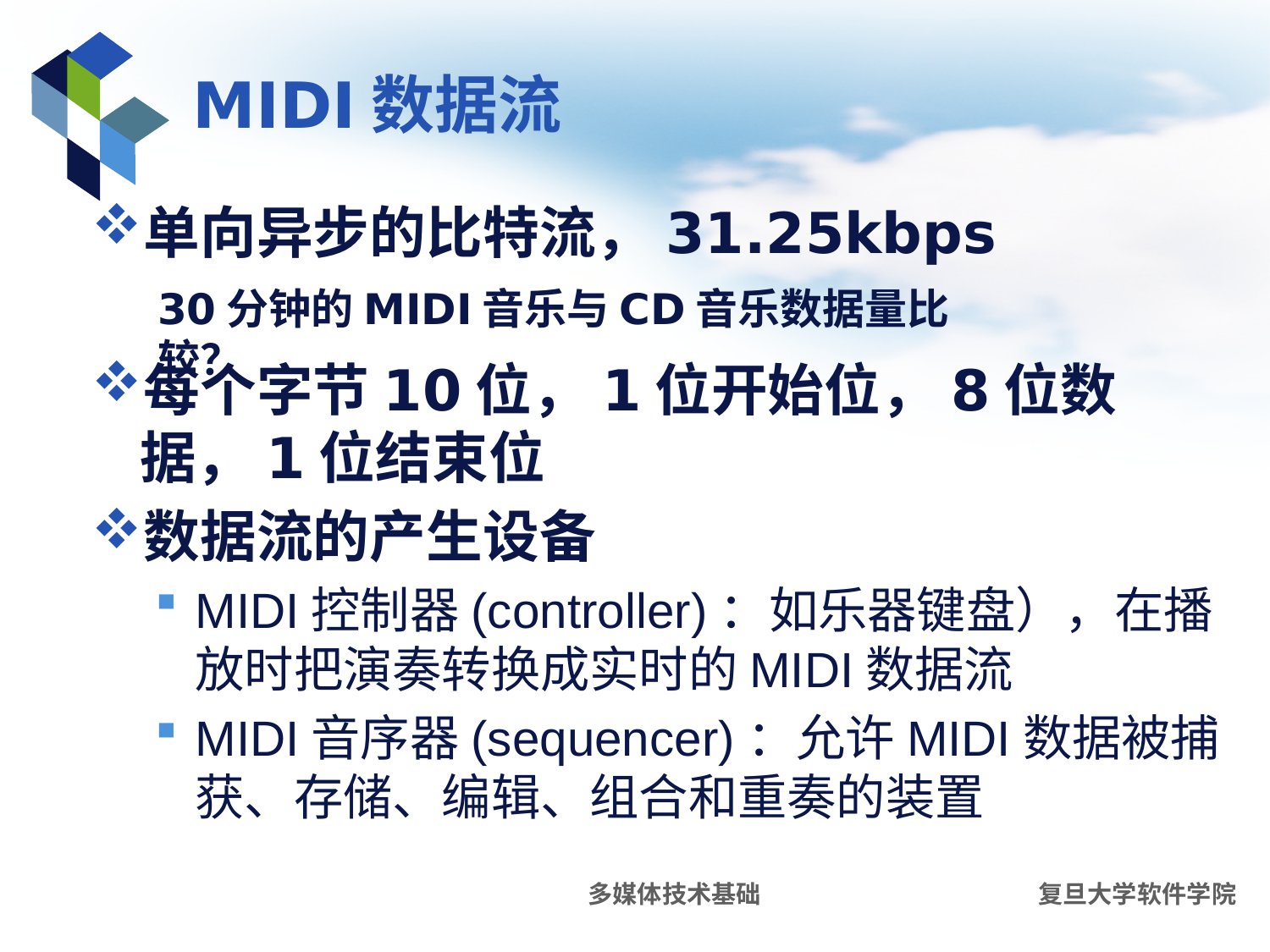

# MIDI数据流
单向异步的比特流，31.25kbps

每个字节10位，1位开始位，8位数据，1位结束位
数据流的产生设备
MIDI控制器(controller)：如乐器键盘），在播放时把演奏转换成实时的MIDI数据流
MIDI音序器(sequencer)：允许MIDI数据被捕获、存储、编辑、组合和重奏的装置

30分钟的MIDI音乐与CD音乐数据量比较？
多媒体技术基础